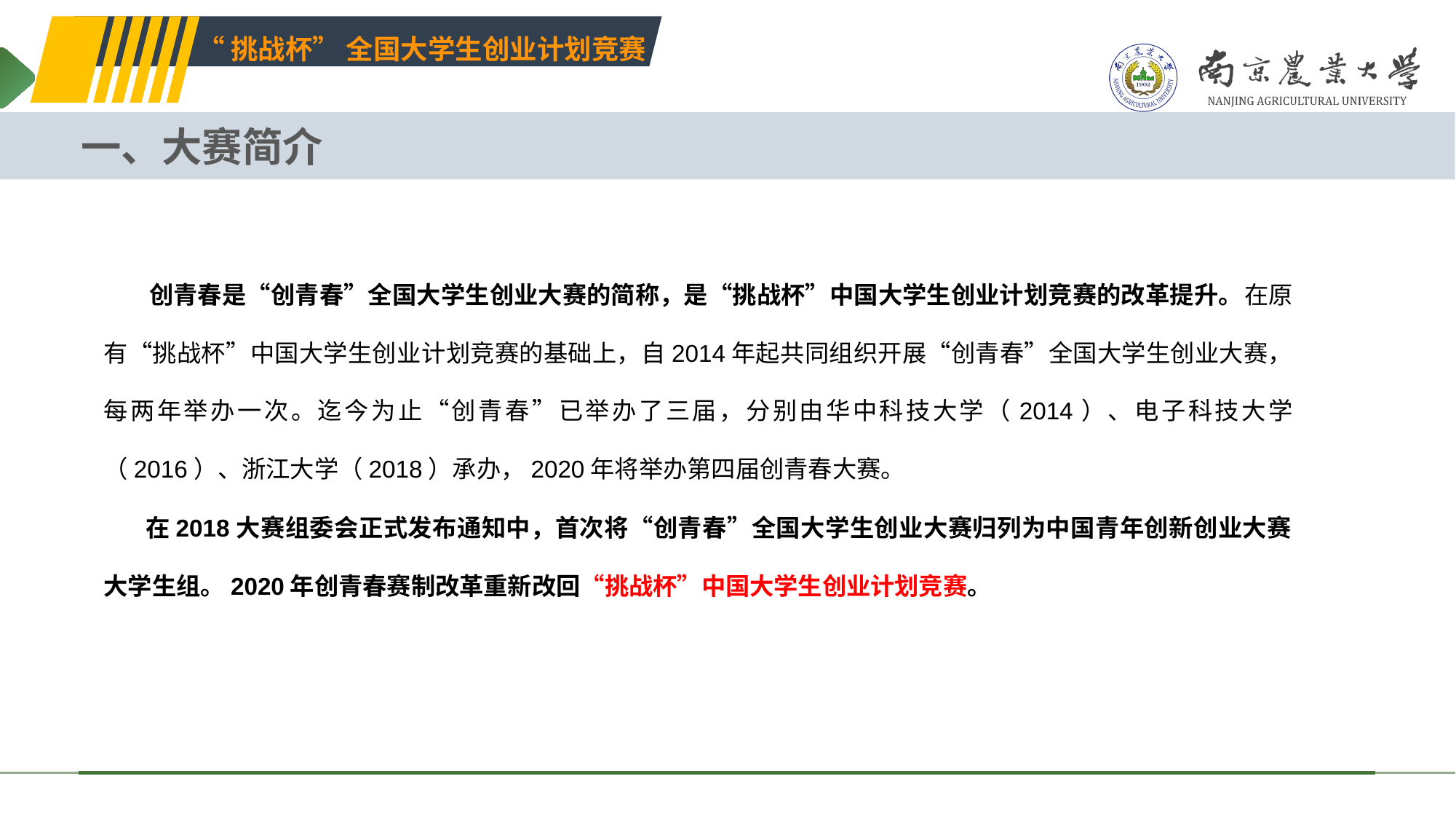

“挑战杯” 全国大学生创业计划竞赛

一、大赛简介

       创青春是“创青春”全国大学生创业大赛的简称，是“挑战杯”中国大学生创业计划竞赛的改革提升。在原有“挑战杯”中国大学生创业计划竞赛的基础上，自2014年起共同组织开展“创青春”全国大学生创业大赛，每两年举办一次。迄今为止“创青春”已举办了三届，分别由华中科技大学（2014）、电子科技大学（2016）、浙江大学（2018）承办，2020年将举办第四届创青春大赛。
      在2018大赛组委会正式发布通知中，首次将“创青春”全国大学生创业大赛归列为中国青年创新创业大赛大学生组。2020年创青春赛制改革重新改回“挑战杯”中国大学生创业计划竞赛。